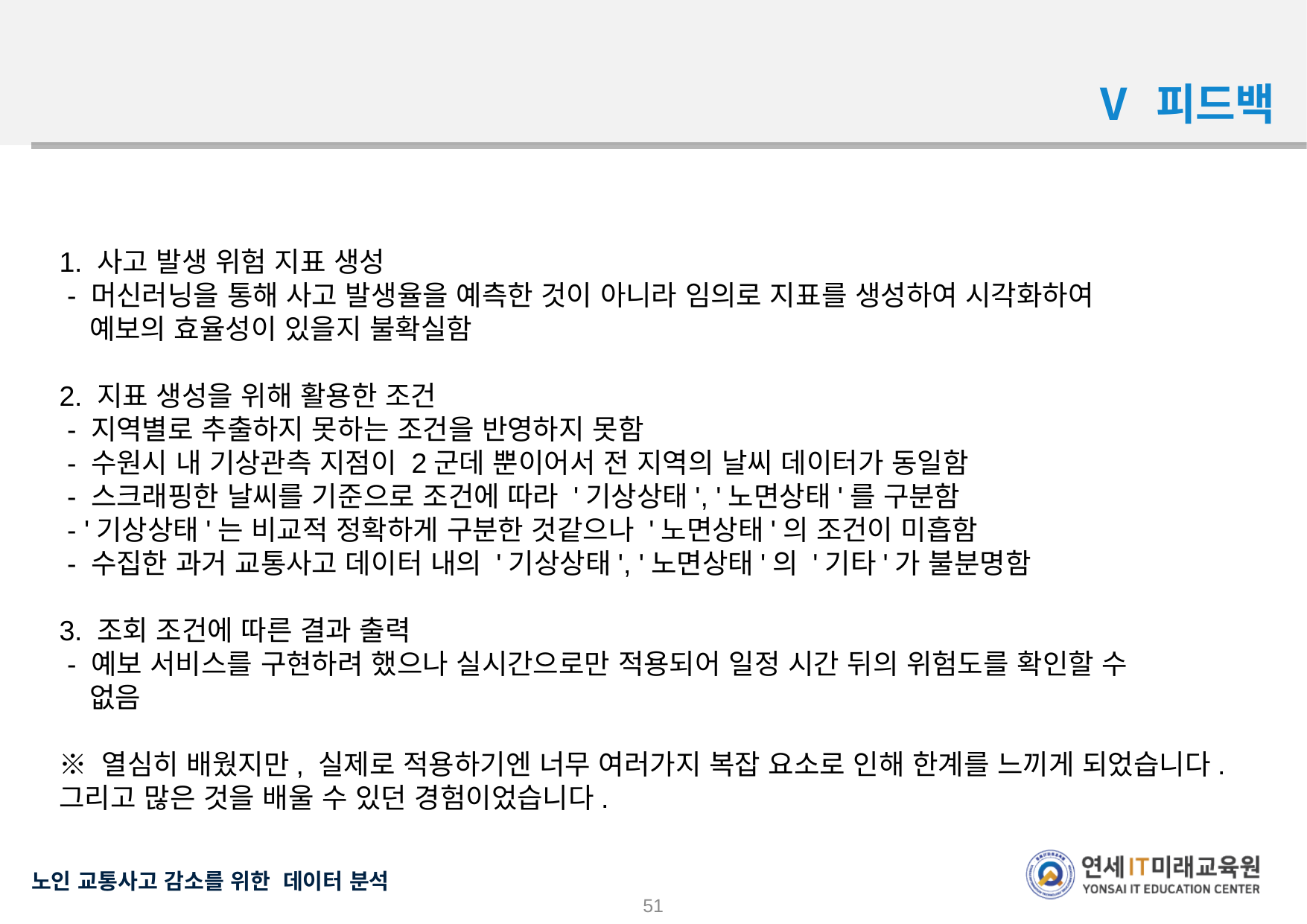

Ⅴ 피드백
1. 사고 발생 위험 지표 생성
 - 머신러닝을 통해 사고 발생율을 예측한 것이 아니라 임의로 지표를 생성하여 시각화하여
   예보의 효율성이 있을지 불확실함

2. 지표 생성을 위해 활용한 조건
 - 지역별로 추출하지 못하는 조건을 반영하지 못함
 - 수원시 내 기상관측 지점이 2군데 뿐이어서 전 지역의 날씨 데이터가 동일함
 - 스크래핑한 날씨를 기준으로 조건에 따라 '기상상태', '노면상태'를 구분함
 - '기상상태'는 비교적 정확하게 구분한 것같으나 '노면상태'의 조건이 미흡함
 - 수집한 과거 교통사고 데이터 내의 '기상상태', '노면상태'의 '기타'가 불분명함

3. 조회 조건에 따른 결과 출력
 - 예보 서비스를 구현하려 했으나 실시간으로만 적용되어 일정 시간 뒤의 위험도를 확인할 수
   없음

※ 열심히 배웠지만, 실제로 적용하기엔 너무 여러가지 복잡 요소로 인해 한계를 느끼게 되었습니다. 그리고 많은 것을 배울 수 있던 경험이었습니다.
51